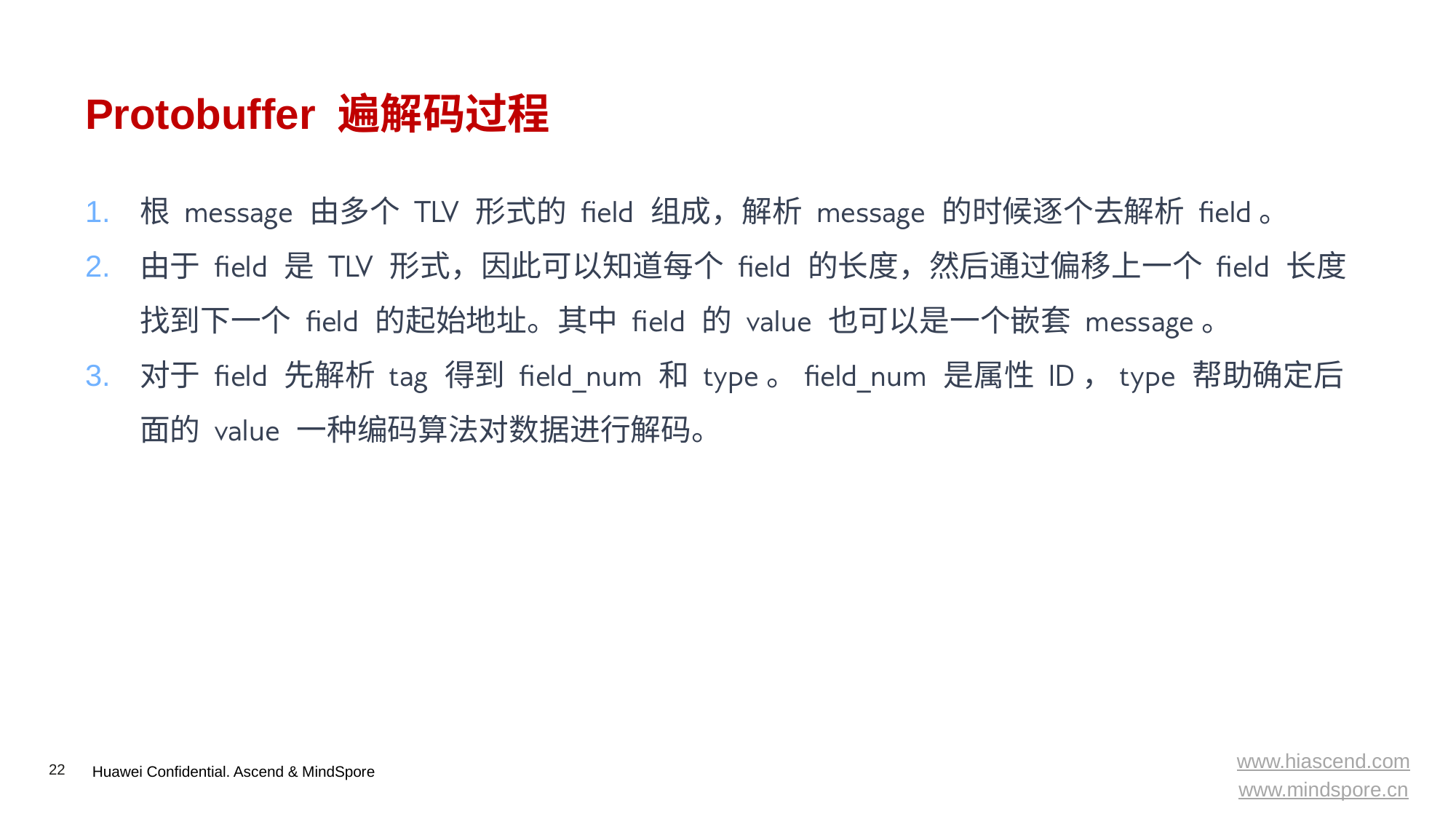

# Protobuffer 遍解码过程
根 message 由多个 TLV 形式的 field 组成，解析 message 的时候逐个去解析 field。
由于 field 是 TLV 形式，因此可以知道每个 field 的长度，然后通过偏移上一个 field 长度找到下一个 field 的起始地址。其中 field 的 value 也可以是一个嵌套 message。
对于 field 先解析 tag 得到 field_num 和 type。field_num 是属性 ID，type 帮助确定后面的 value 一种编码算法对数据进行解码。